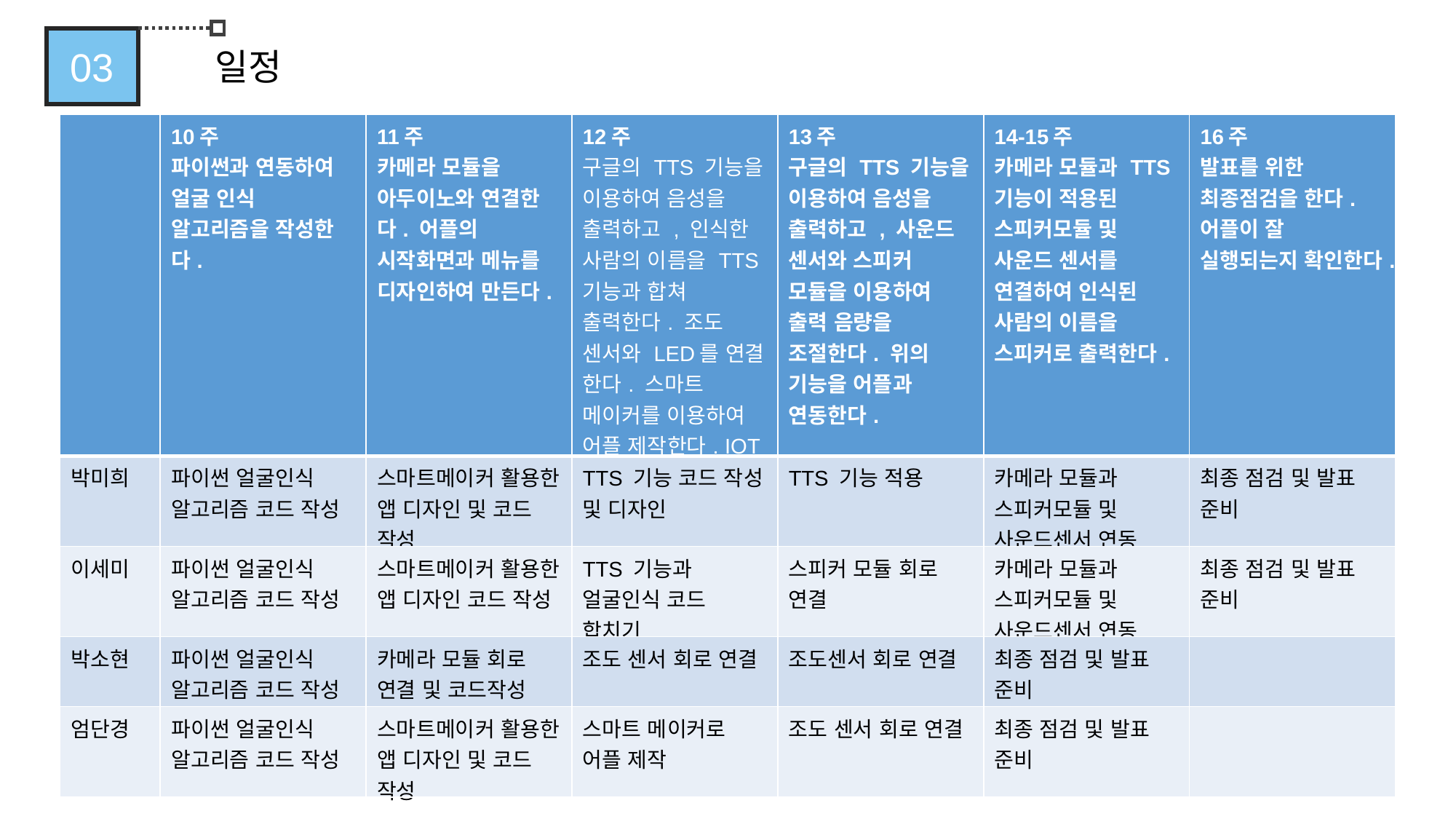

03
일정
|  | 10주 파이썬과 연동하여 얼굴 인식 알고리즘을 작성한다. | 11주 카메라 모듈을 아두이노와 연결한다. 어플의 시작화면과 메뉴를 디자인하여 만든다. | 12주 구글의 TTS 기능을 이용하여 음성을 출력하고 , 인식한 사람의 이름을 TTS 기능과 합쳐 출력한다. 조도 센서와 LED를 연결 한다. 스마트 메이커를 이용하여 어플 제작한다. IOT의 디자인을 수정한다. | 13주 구글의 TTS 기능을 이용하여 음성을 출력하고 , 사운드 센서와 스피커 모듈을 이용하여 출력 음량을 조절한다. 위의 기능을 어플과 연동한다. | 14-15주 카메라 모듈과 TTS 기능이 적용된 스피커모듈 및 사운드 센서를 연결하여 인식된 사람의 이름을 스피커로 출력한다. | 16주 발표를 위한 최종점검을 한다. 어플이 잘 실행되는지 확인한다. |
| --- | --- | --- | --- | --- | --- | --- |
| 박미희 | 파이썬 얼굴인식 알고리즘 코드 작성 | 스마트메이커 활용한 앱 디자인 및 코드 작성 | TTS 기능 코드 작성 및 디자인 | TTS 기능 적용 | 카메라 모듈과 스피커모듈 및 사운드센서 연동 | 최종 점검 및 발표 준비 |
| 이세미 | 파이썬 얼굴인식 알고리즘 코드 작성 | 스마트메이커 활용한 앱 디자인 코드 작성 | TTS 기능과 얼굴인식 코드 합치기 | 스피커 모듈 회로 연결 | 카메라 모듈과 스피커모듈 및 사운드센서 연동 | 최종 점검 및 발표 준비 |
| 박소현 | 파이썬 얼굴인식 알고리즘 코드 작성 | 카메라 모듈 회로 연결 및 코드작성 | 조도 센서 회로 연결 | 조도센서 회로 연결 | 최종 점검 및 발표 준비 |  |
| 엄단경 | 파이썬 얼굴인식 알고리즘 코드 작성 | 스마트메이커 활용한 앱 디자인 및 코드 작성 | 스마트 메이커로 어플 제작 | 조도 센서 회로 연결 | 최종 점검 및 발표 준비 |  |